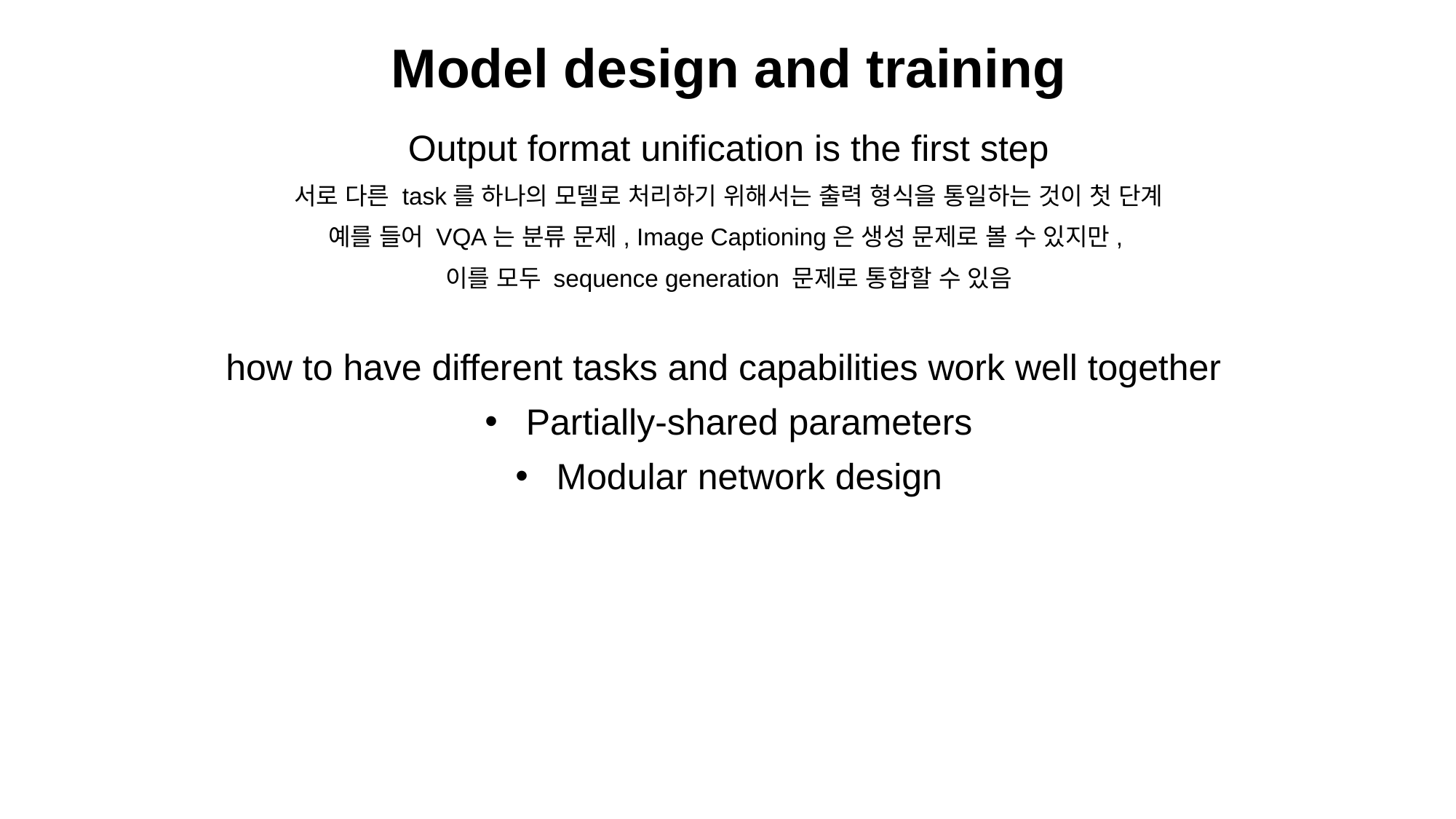

# Model design and training
Output format unification is the first step
서로 다른 task를 하나의 모델로 처리하기 위해서는 출력 형식을 통일하는 것이 첫 단계
예를 들어 VQA는 분류 문제, Image Captioning은 생성 문제로 볼 수 있지만,
이를 모두 sequence generation 문제로 통합할 수 있음

how to have different tasks and capabilities work well together
Partially-shared parameters
Modular network design
14